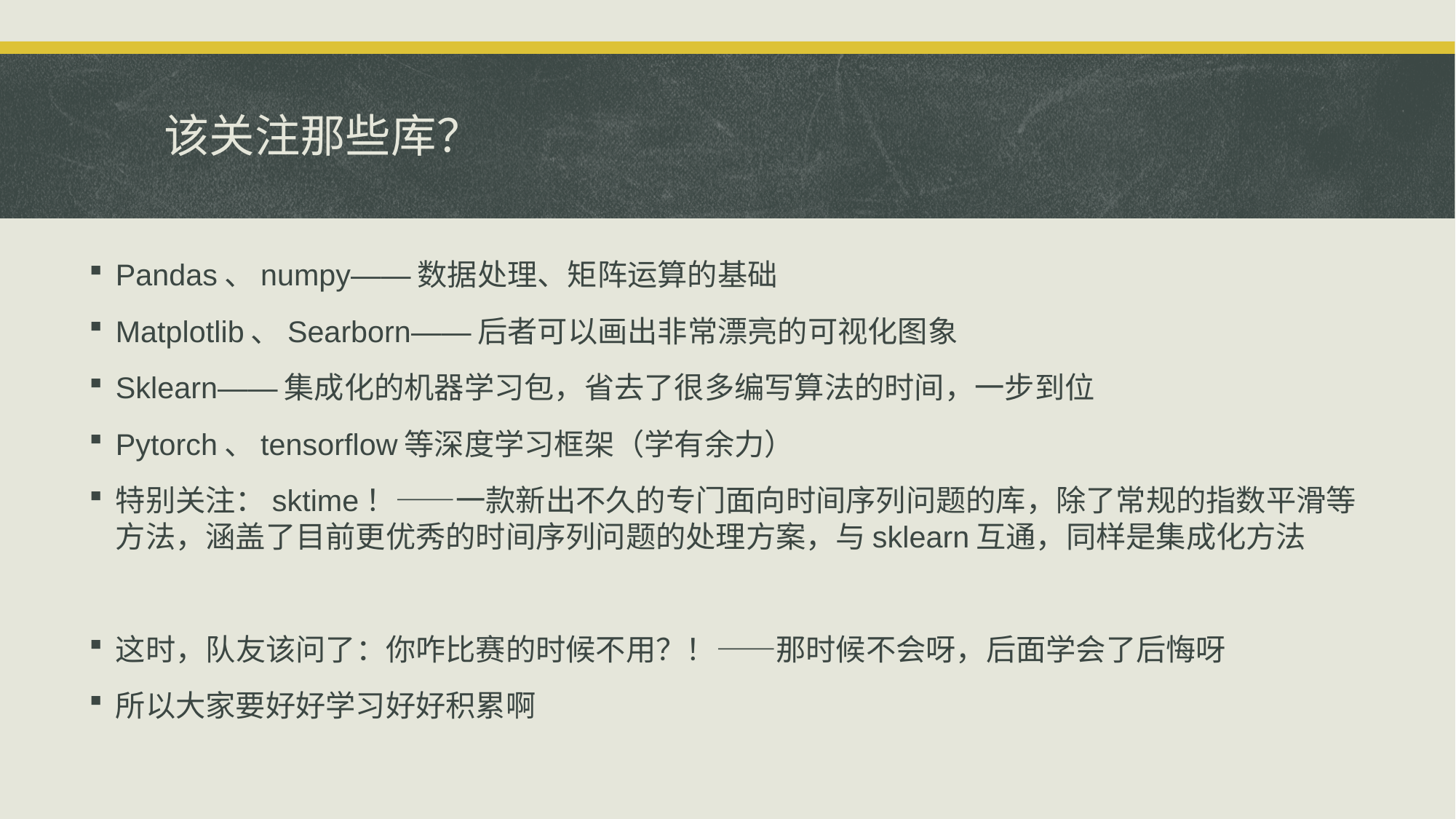

# 该关注那些库？
Pandas、numpy——数据处理、矩阵运算的基础
Matplotlib、Searborn——后者可以画出非常漂亮的可视化图象
Sklearn——集成化的机器学习包，省去了很多编写算法的时间，一步到位
Pytorch、tensorflow等深度学习框架（学有余力）
特别关注：sktime！——一款新出不久的专门面向时间序列问题的库，除了常规的指数平滑等方法，涵盖了目前更优秀的时间序列问题的处理方案，与sklearn互通，同样是集成化方法

这时，队友该问了：你咋比赛的时候不用？！——那时候不会呀，后面学会了后悔呀
所以大家要好好学习好好积累啊